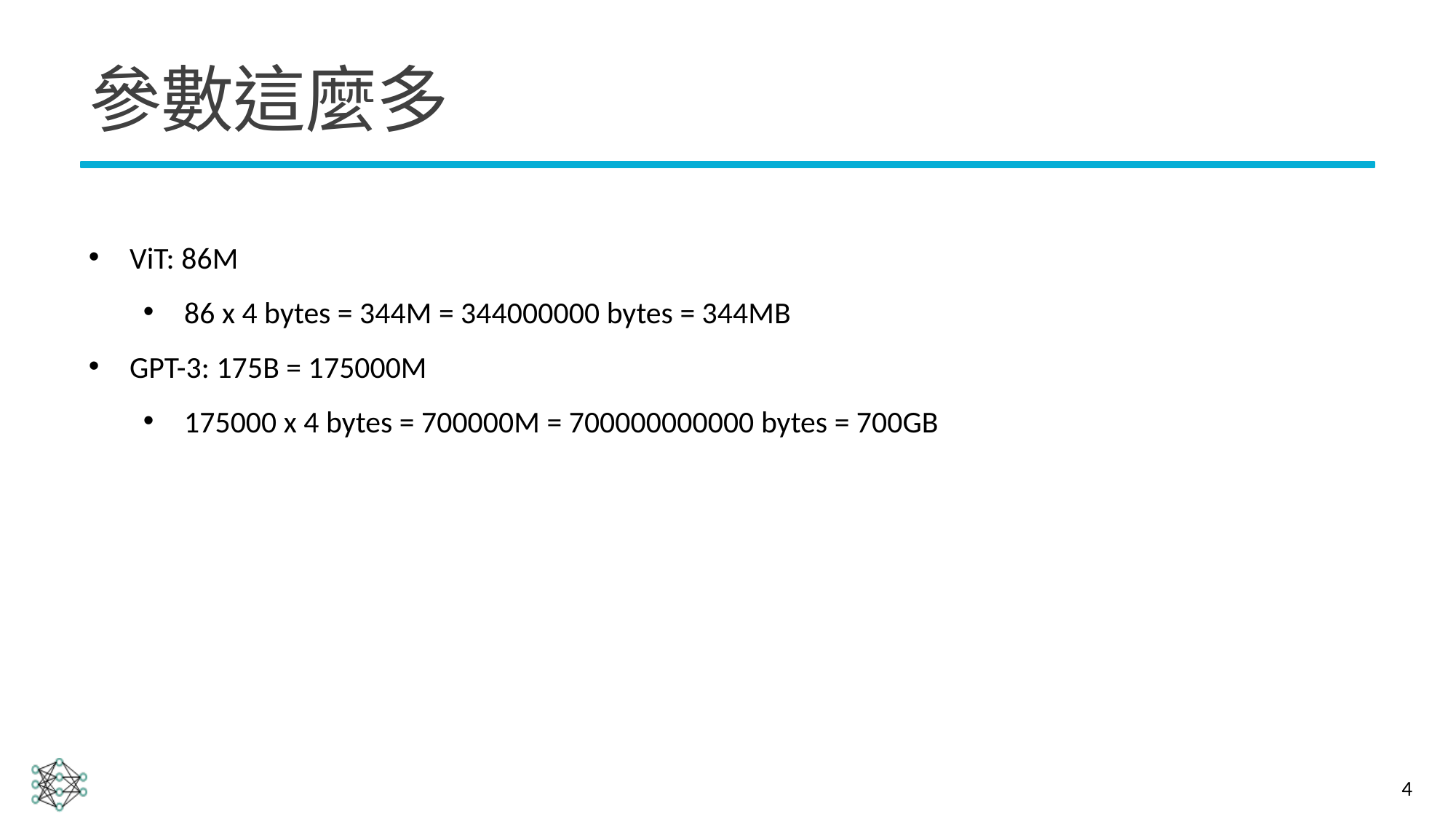

# 參數這麼多
ViT: 86M
86 x 4 bytes = 344M = 344000000 bytes = 344MB
GPT-3: 175B = 175000M
175000 x 4 bytes = 700000M = 700000000000 bytes = 700GB
4